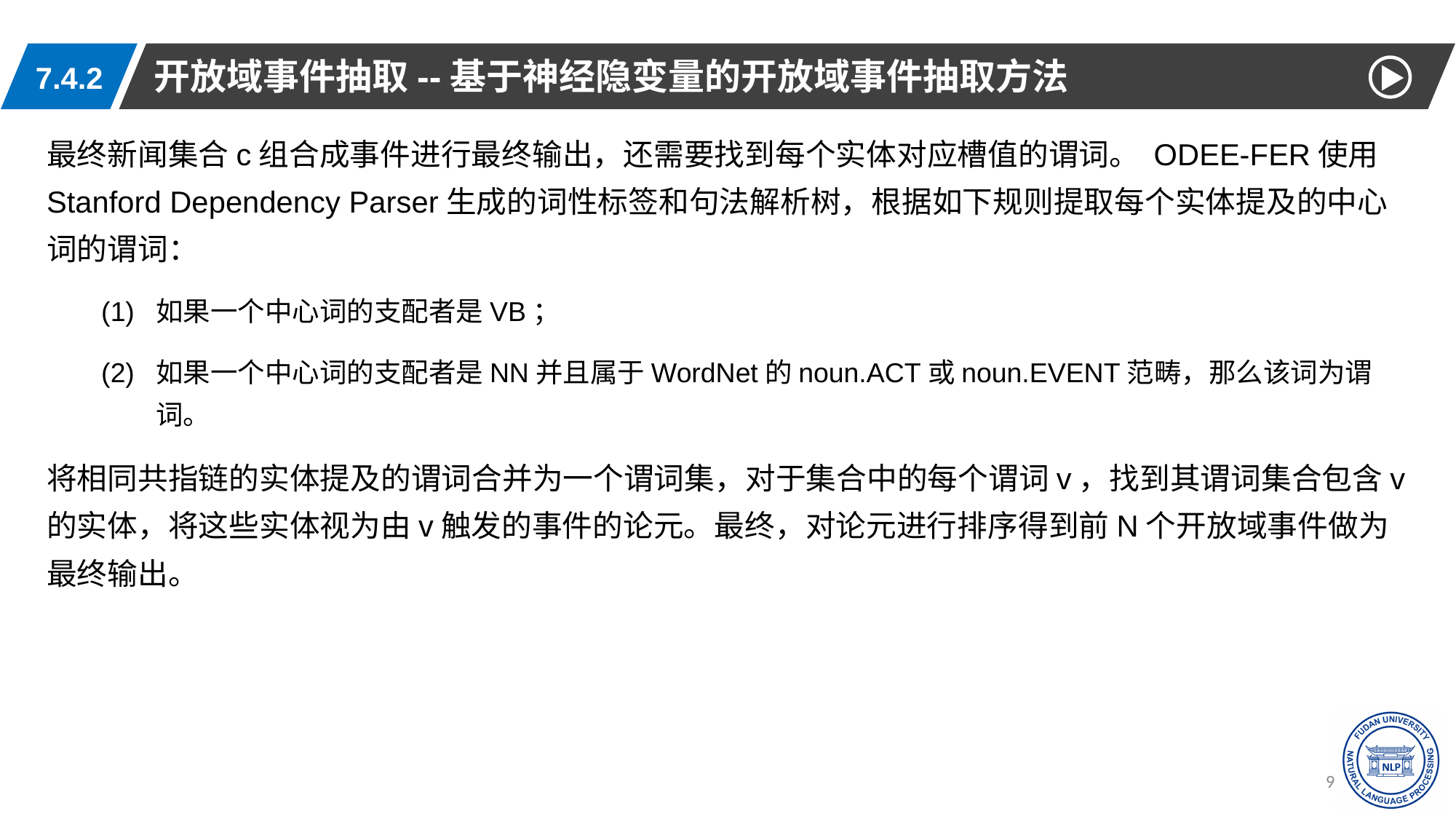

开放域事件抽取--基于神经隐变量的开放域事件抽取方法
7.4.2

最终新闻集合c组合成事件进行最终输出，还需要找到每个实体对应槽值的谓词。 ODEE-FER使用Stanford Dependency Parser生成的词性标签和句法解析树，根据如下规则提取每个实体提及的中心词的谓词：
如果一个中心词的支配者是VB；
如果一个中心词的支配者是NN并且属于WordNet的noun.ACT或noun.EVENT范畴，那么该词为谓词。
将相同共指链的实体提及的谓词合并为一个谓词集，对于集合中的每个谓词v，找到其谓词集合包含v的实体，将这些实体视为由v触发的事件的论元。最终，对论元进行排序得到前N个开放域事件做为最终输出。
95